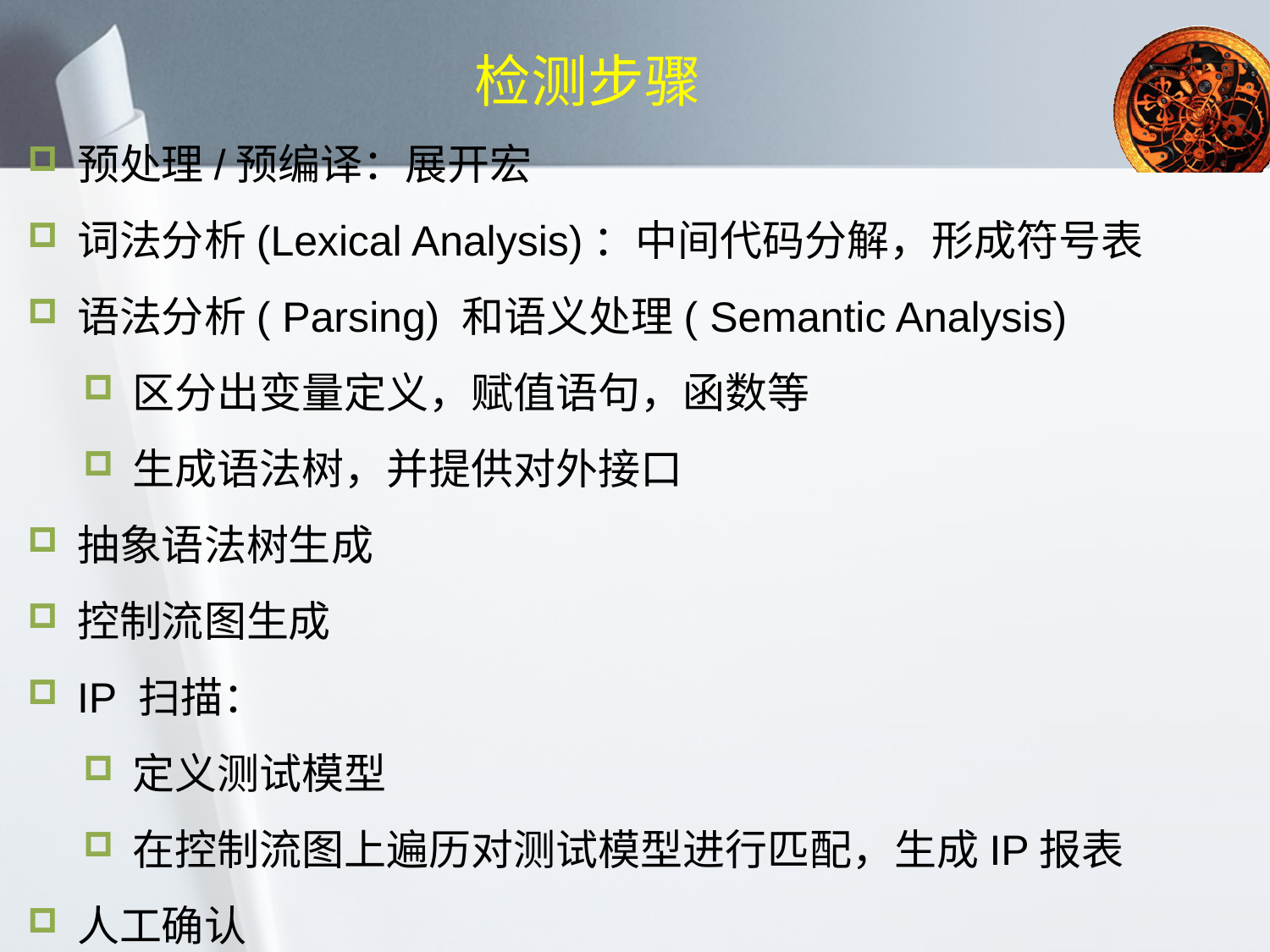

# 检测步骤
预处理/预编译：展开宏
词法分析(Lexical Analysis)：中间代码分解，形成符号表
语法分析( Parsing) 和语义处理( Semantic Analysis)
区分出变量定义，赋值语句，函数等
生成语法树，并提供对外接口
抽象语法树生成
控制流图生成
IP 扫描：
定义测试模型
在控制流图上遍历对测试模型进行匹配，生成IP报表
人工确认